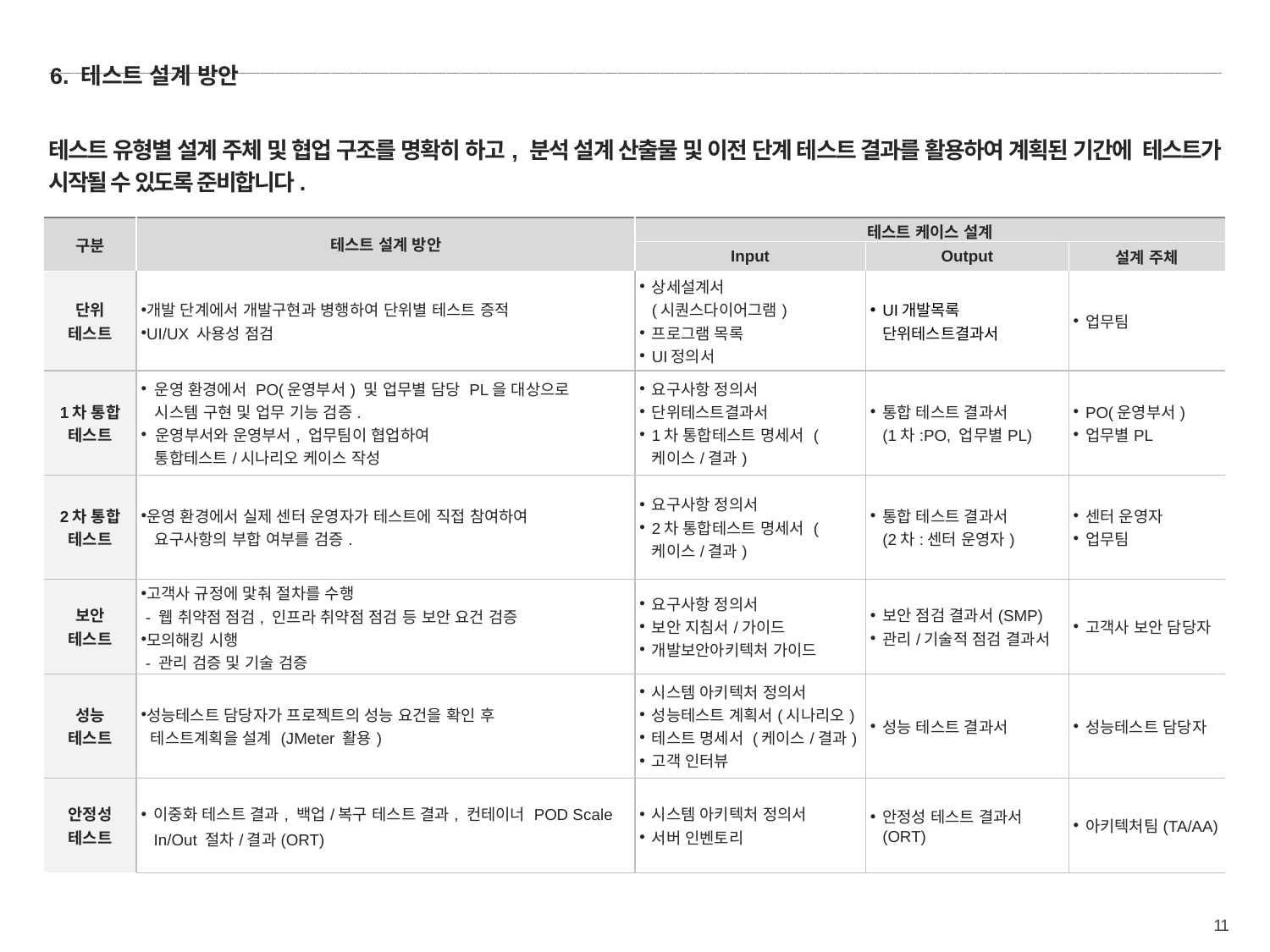

6. 테스트 설계 방안
테스트 유형별 설계 주체 및 협업 구조를 명확히 하고, 분석 설계 산출물 및 이전 단계 테스트 결과를 활용하여 계획된 기간에  테스트가 시작될 수 있도록 준비합니다.
| 구분 | 테스트 설계 방안 | 테스트 케이스 설계 |  |  |
| --- | --- | --- | --- | --- |
|  |  | Input | Output | 설계 주체 |
| 단위 테스트 | 개발 단계에서 개발구현과 병행하여 단위별 테스트 증적 UI/UX 사용성 점검 | 상세설계서 (시퀀스다이어그램) 프로그램 목록 UI정의서 | UI개발목록 단위테스트결과서 | 업무팀 |
| 1차 통합 테스트 | 운영 환경에서 PO(운영부서) 및 업무별 담당 PL을 대상으로 시스템 구현 및 업무 기능 검증. 운영부서와 운영부서, 업무팀이 협업하여 통합테스트/시나리오 케이스 작성 | 요구사항 정의서 단위테스트결과서 1차 통합테스트 명세서 (케이스/결과) | 통합 테스트 결과서 (1차:PO, 업무별PL) | PO(운영부서) 업무별PL |
| 2차 통합 테스트 | 운영 환경에서 실제 센터 운영자가 테스트에 직접 참여하여 요구사항의 부합 여부를 검증. | 요구사항 정의서 2차 통합테스트 명세서 (케이스/결과) | 통합 테스트 결과서 (2차:센터 운영자) | 센터 운영자 업무팀 |
| 보안 테스트 | 고객사 규정에 맟춰 절차를 수행 - 웹 취약점 점검, 인프라 취약점 점검 등 보안 요건 검증 모의해킹 시행 - 관리 검증 및 기술 검증 | 요구사항 정의서 보안 지침서/가이드 개발보안아키텍처 가이드 | 보안 점검 결과서(SMP) 관리/기술적 점검 결과서 | 고객사 보안 담당자 |
| 성능 테스트 | 성능테스트 담당자가 프로젝트의 성능 요건을 확인 후 테스트계획을 설계 (JMeter 활용) | 시스템 아키텍처 정의서 성능테스트 계획서(시나리오) 테스트 명세서 (케이스/결과) 고객 인터뷰 | 성능 테스트 결과서 | 성능테스트 담당자 |
| 안정성 테스트 | 이중화 테스트 결과, 백업/복구 테스트 결과, 컨테이너 POD Scale In/Out 절차/결과(ORT) | 시스템 아키텍처 정의서 서버 인벤토리 | 안정성 테스트 결과서 (ORT) | 아키텍처팀(TA/AA) |